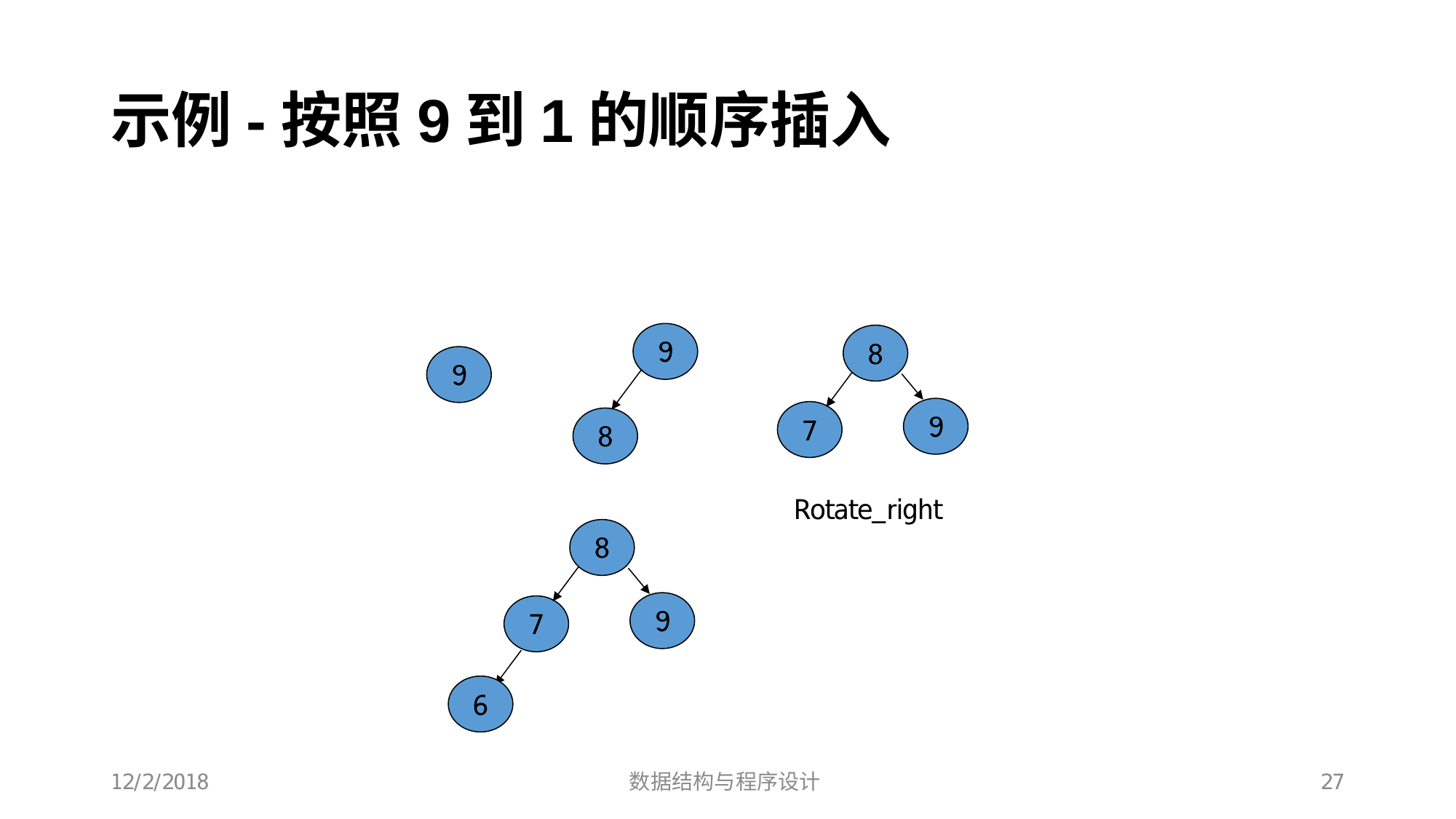

# 示例-按照9到1的顺序插入
9
8
9

9
7
8
Rotate_right
8

9
7

6
12/2/2018
数据结构与程序设计
27